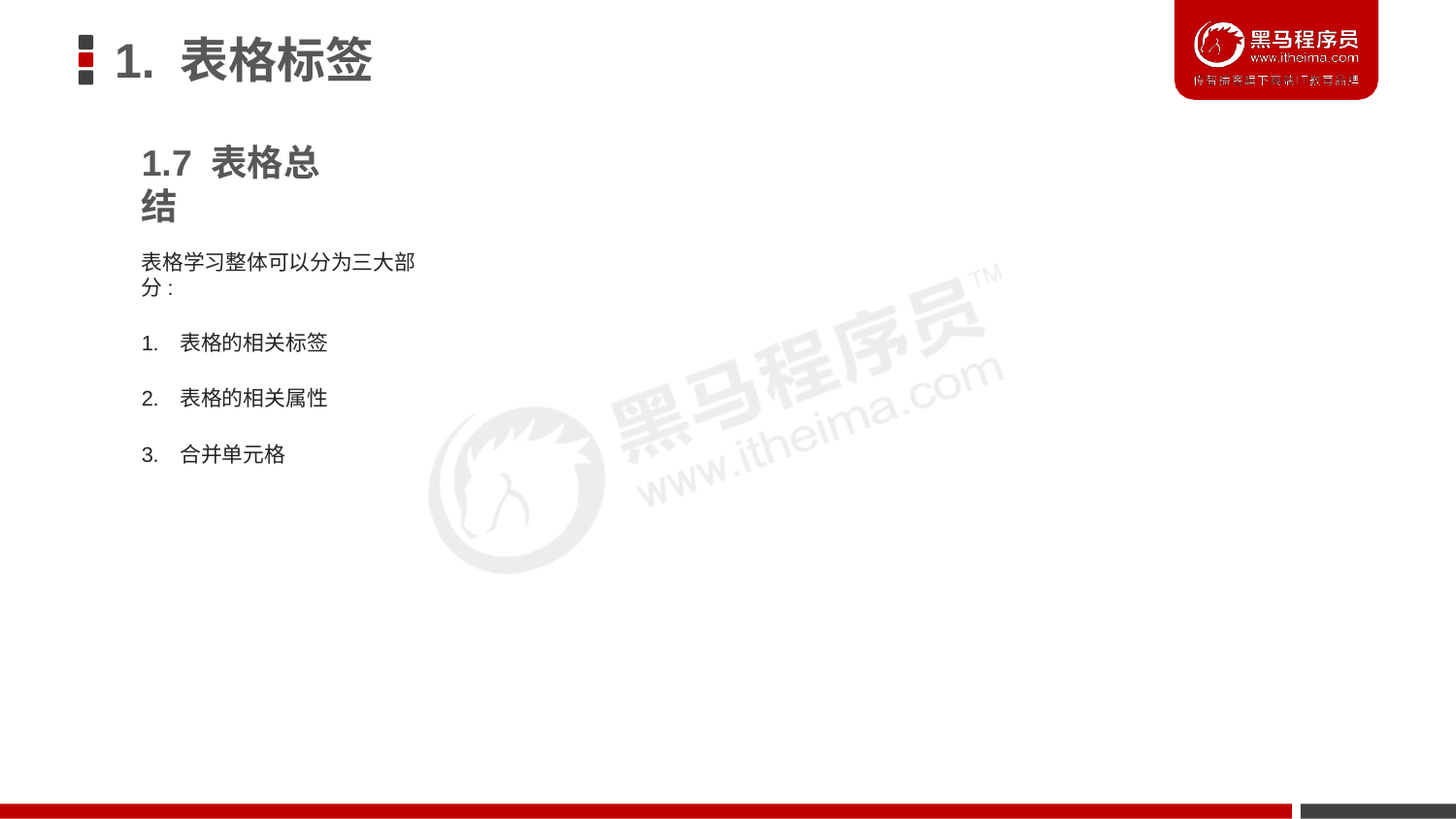

# 1. 表格标签
1.7 表格总结

表格学习整体可以分为三大部分:

1.  表格的相关标签

2.  表格的相关属性

3.  合并单元格